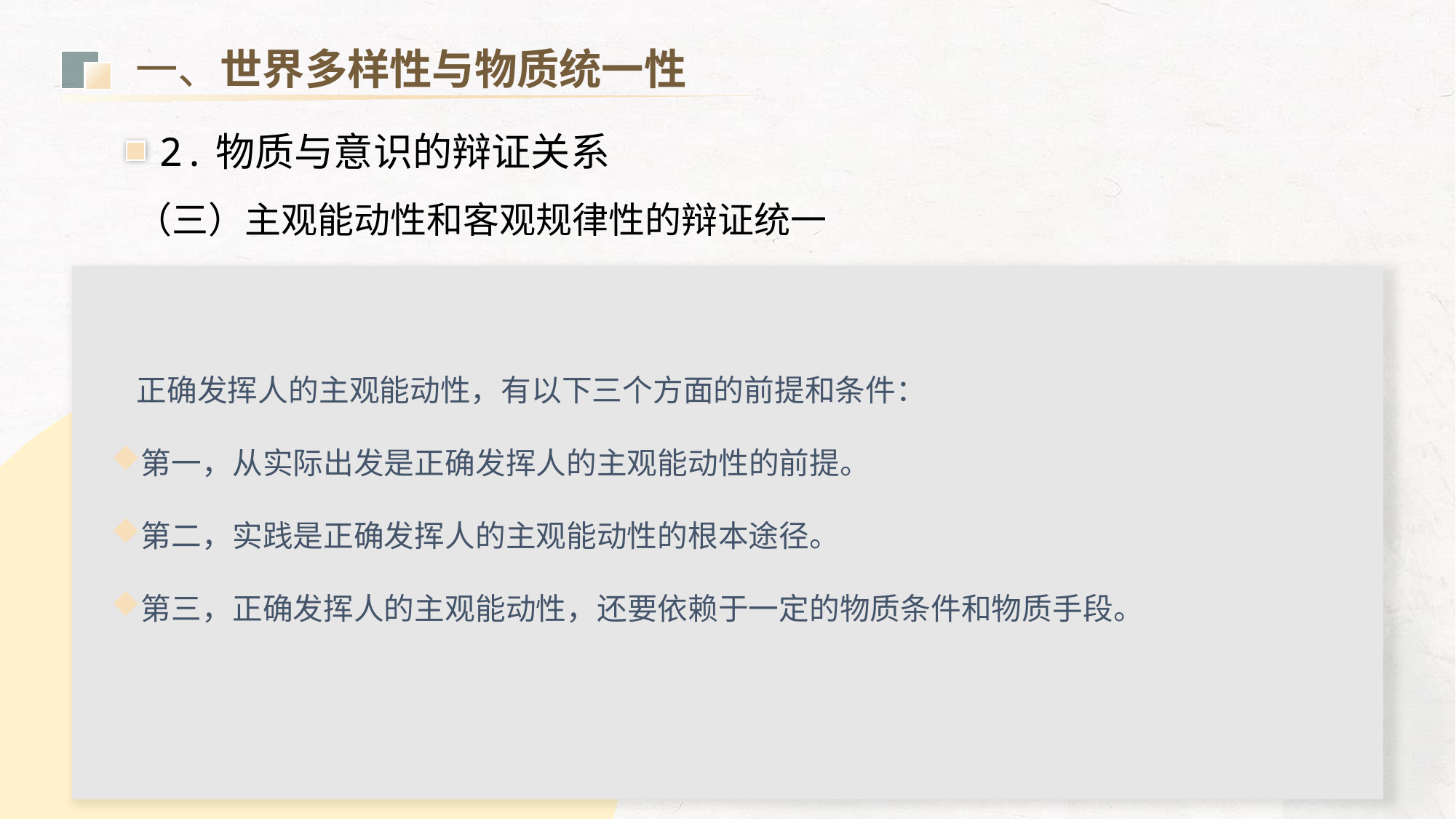

一、世界多样性与物质统一性

2.物质与意识的辩证关系

（三）主观能动性和客观规律性的辩证统一

正确发挥人的主观能动性，有以下三个方面的前提和条件：
第一，从实际出发是正确发挥人的主观能动性的前提。
第二，实践是正确发挥人的主观能动性的根本途径。
第三，正确发挥人的主观能动性，还要依赖于一定的物质条件和物质手段。